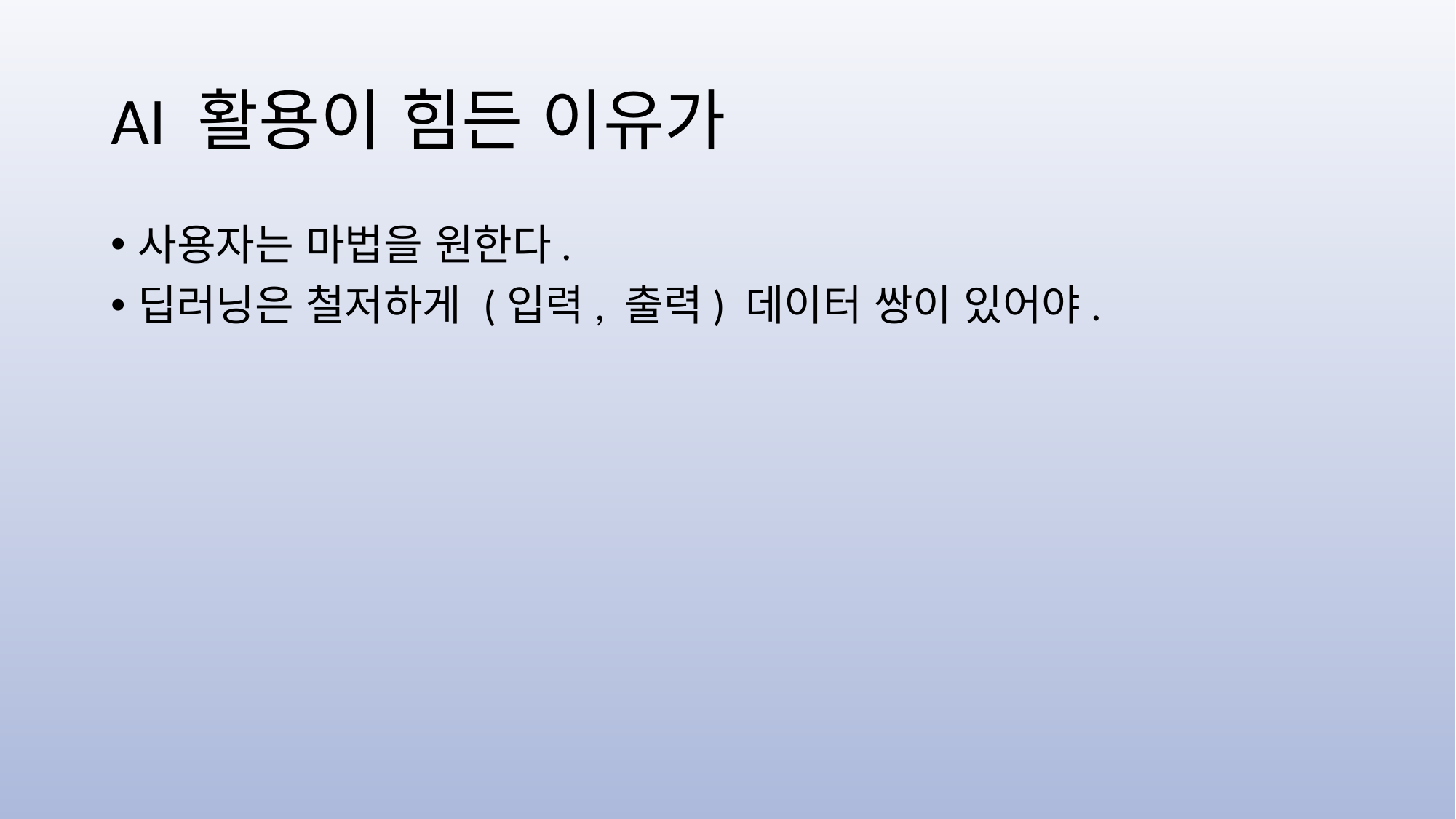

# AI 활용이 힘든 이유가
사용자는 마법을 원한다.
딥러닝은 철저하게 (입력, 출력) 데이터 쌍이 있어야.